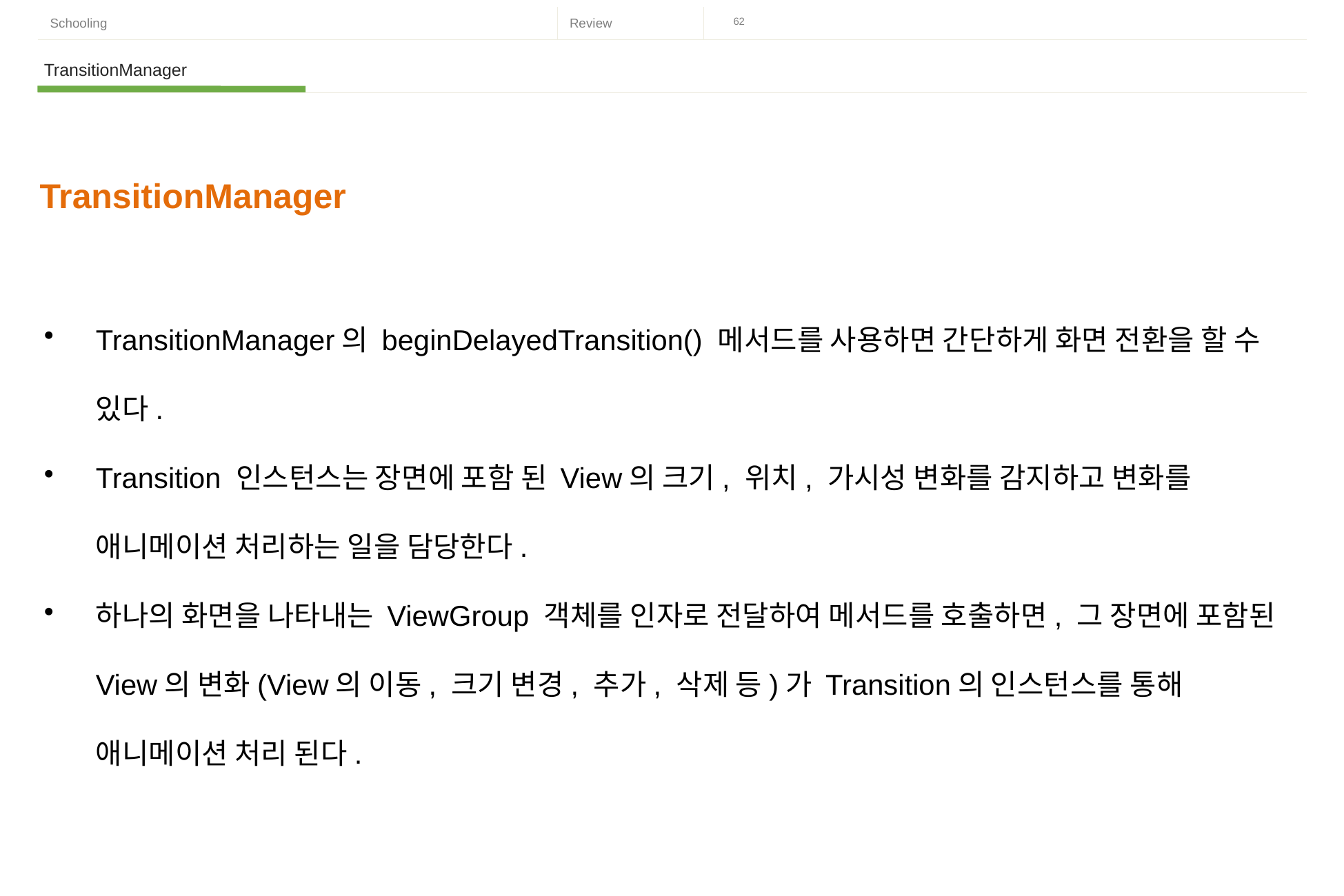

TransitionManager
TransitionManager
TransitionManager의 beginDelayedTransition() 메서드를 사용하면 간단하게 화면 전환을 할 수 있다.
Transition 인스턴스는 장면에 포함 된 View의 크기, 위치, 가시성 변화를 감지하고 변화를 애니메이션 처리하는 일을 담당한다.
하나의 화면을 나타내는 ViewGroup 객체를 인자로 전달하여 메서드를 호출하면, 그 장면에 포함된 View의 변화(View의 이동, 크기 변경, 추가, 삭제 등)가 Transition의 인스턴스를 통해 애니메이션 처리 된다.